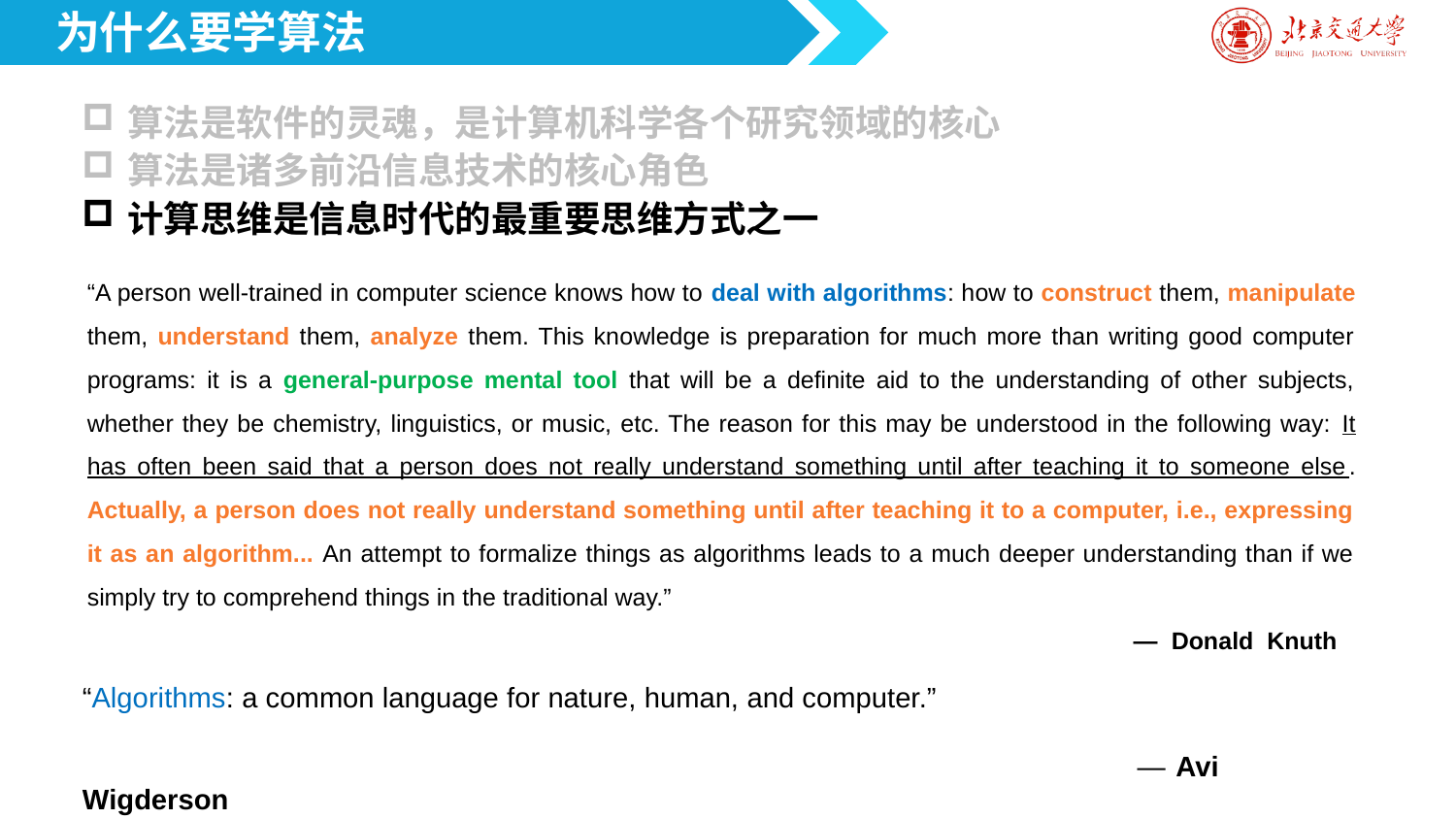

为什么要学算法
算法是软件的灵魂，是计算机科学各个研究领域的核心
算法是诸多前沿信息技术的核心角色
计算思维是信息时代的最重要思维方式之一
“A person well-trained in computer science knows how to deal with algorithms: how to construct them, manipulate them, understand them, analyze them. This knowledge is preparation for much more than writing good computer programs: it is a general-purpose mental tool that will be a definite aid to the understanding of other subjects, whether they be chemistry, linguistics, or music, etc. The reason for this may be understood in the following way: It has often been said that a person does not really understand something until after teaching it to someone else. Actually, a person does not really understand something until after teaching it to a computer, i.e., expressing it as an algorithm... An attempt to formalize things as algorithms leads to a much deeper understanding than if we simply try to comprehend things in the traditional way.”
                                                                                                                                                          —  Donald  Knuth
“Algorithms: a common language for nature, human, and computer.”

                                                                                                                                    — Avi Wigderson